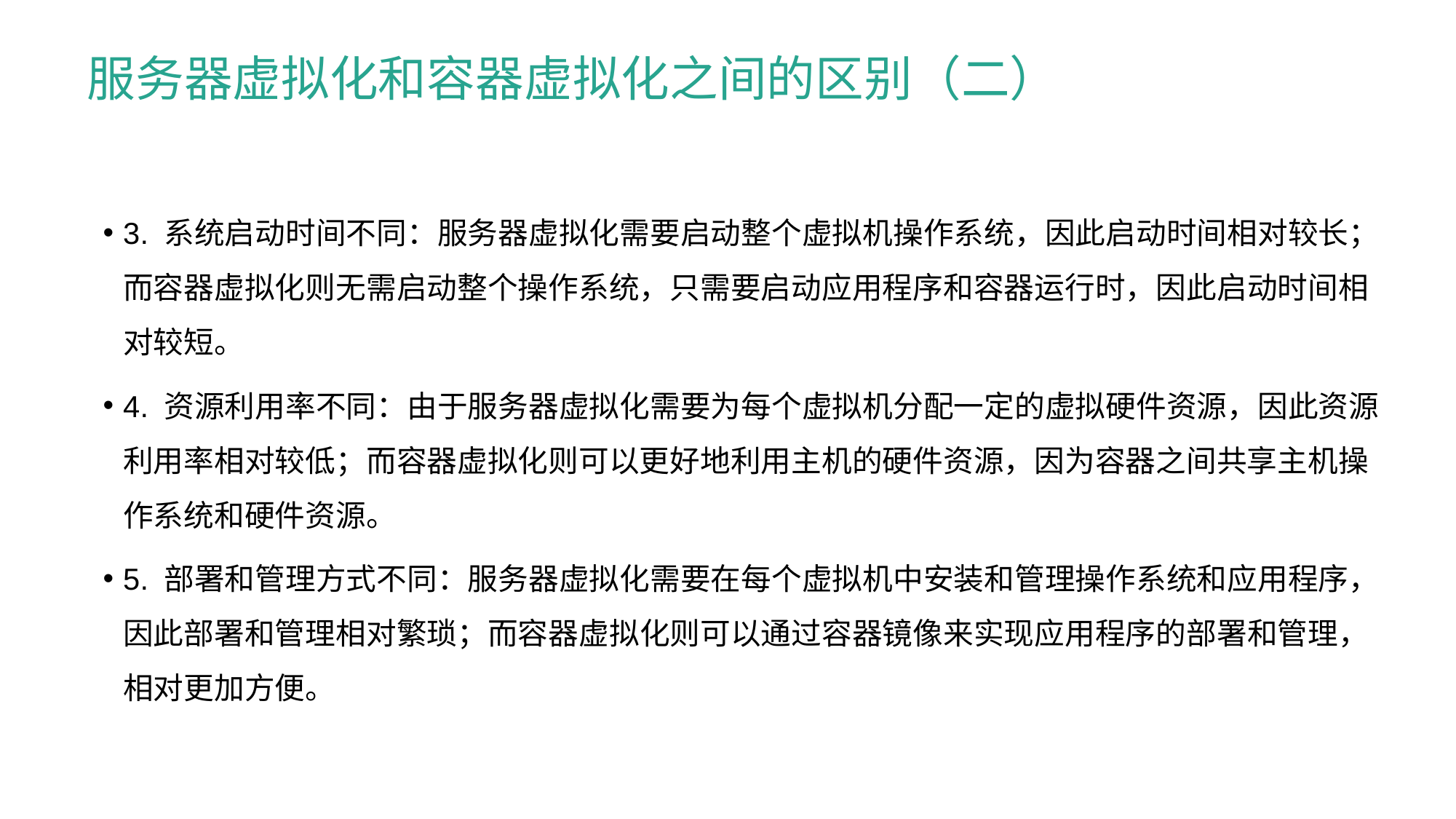

服务器虚拟化和容器虚拟化之间的区别（二）

3. 系统启动时间不同：服务器虚拟化需要启动整个虚拟机操作系统，因此启动时间相对较长；而容器虚拟化则无需启动整个操作系统，只需要启动应用程序和容器运行时，因此启动时间相对较短。
4. 资源利用率不同：由于服务器虚拟化需要为每个虚拟机分配一定的虚拟硬件资源，因此资源利用率相对较低；而容器虚拟化则可以更好地利用主机的硬件资源，因为容器之间共享主机操作系统和硬件资源。
5. 部署和管理方式不同：服务器虚拟化需要在每个虚拟机中安装和管理操作系统和应用程序，因此部署和管理相对繁琐；而容器虚拟化则可以通过容器镜像来实现应用程序的部署和管理，相对更加方便。